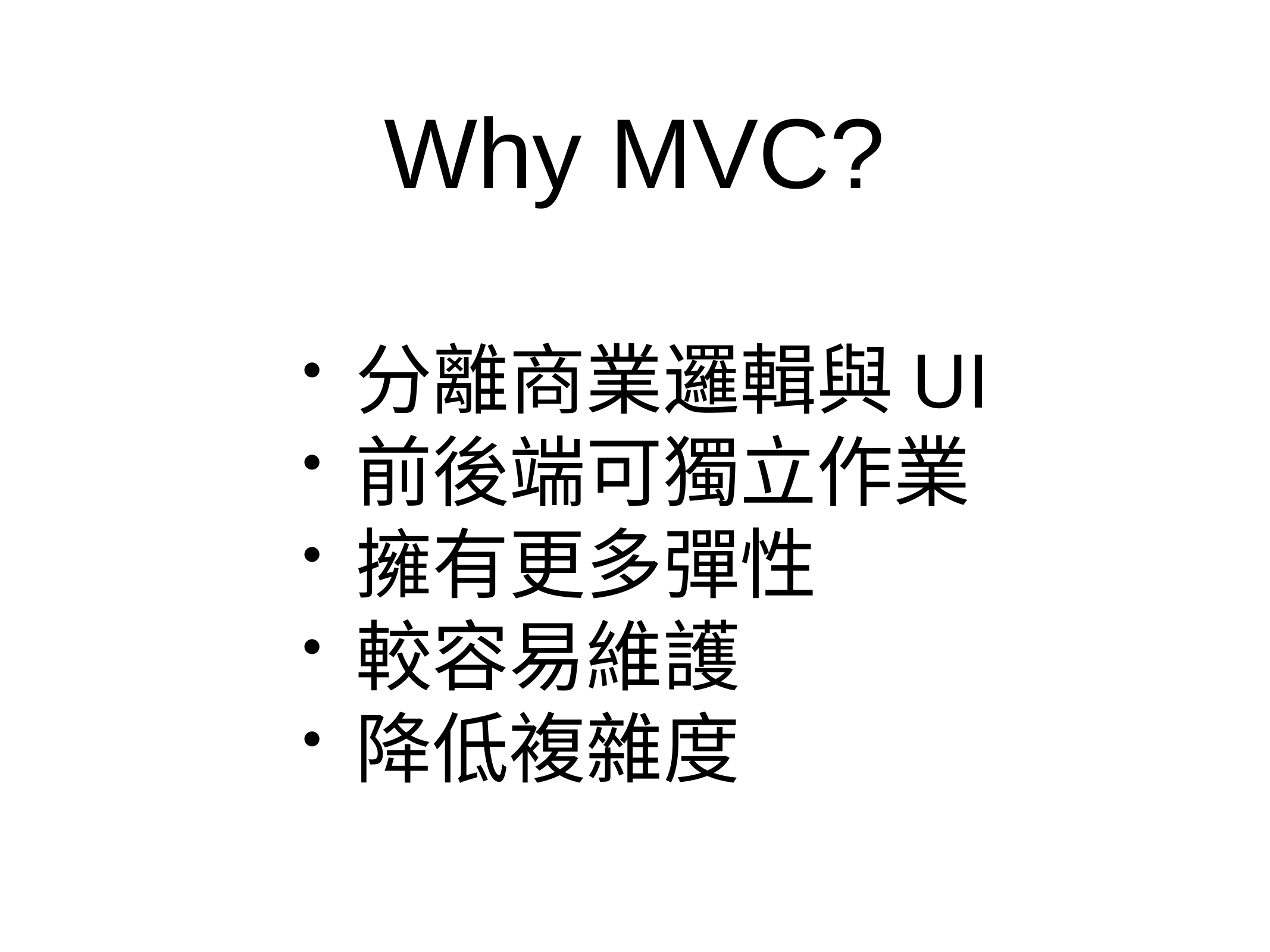

# Why MVC?
分離商業邏輯與UI
前後端可獨立作業
擁有更多彈性
較容易維護
降低複雜度